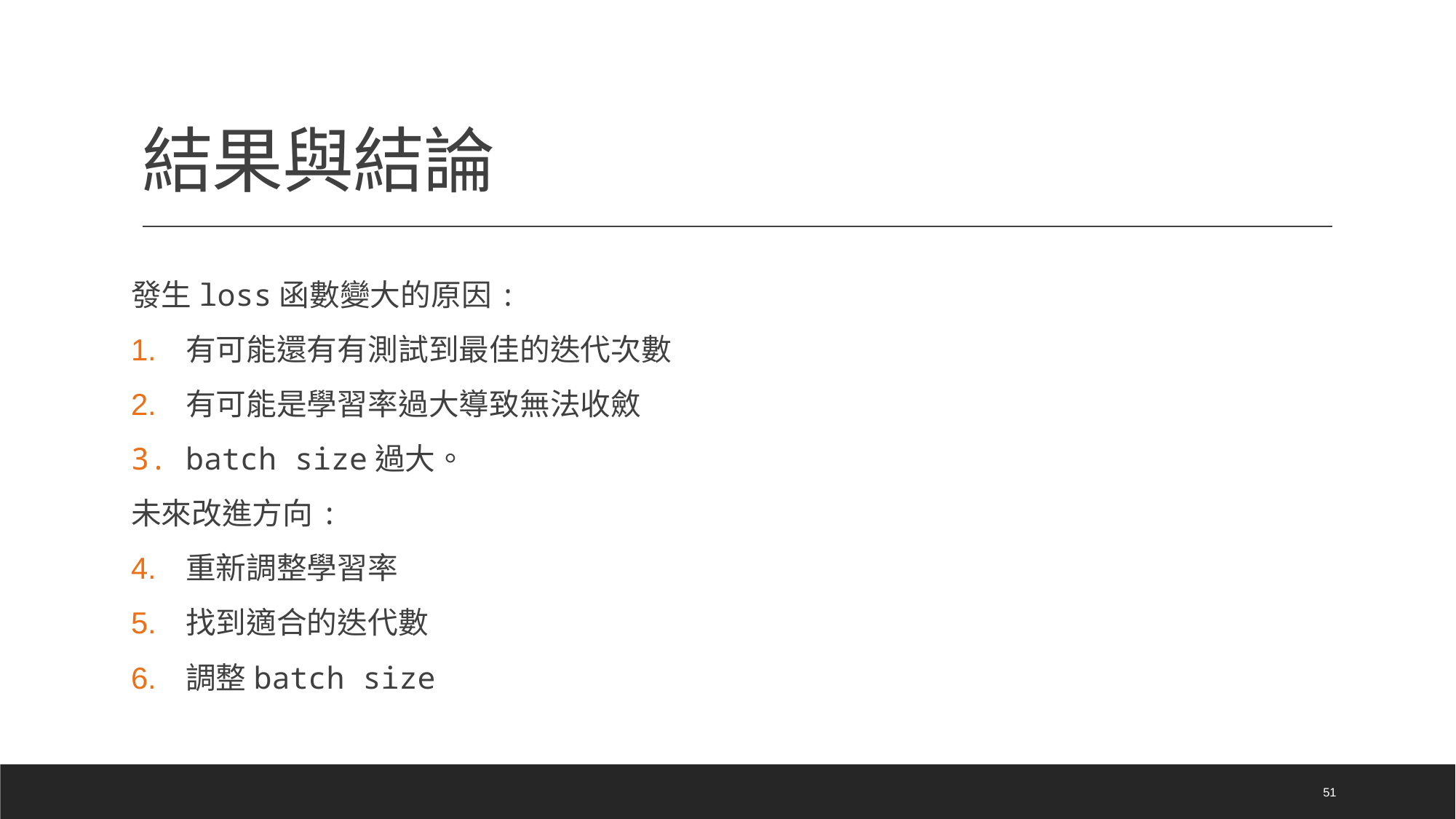

# 結果與結論
發生loss函數變大的原因:
有可能還有有測試到最佳的迭代次數
有可能是學習率過大導致無法收斂
batch size過大。
未來改進方向:
重新調整學習率
找到適合的迭代數
調整batch size
51